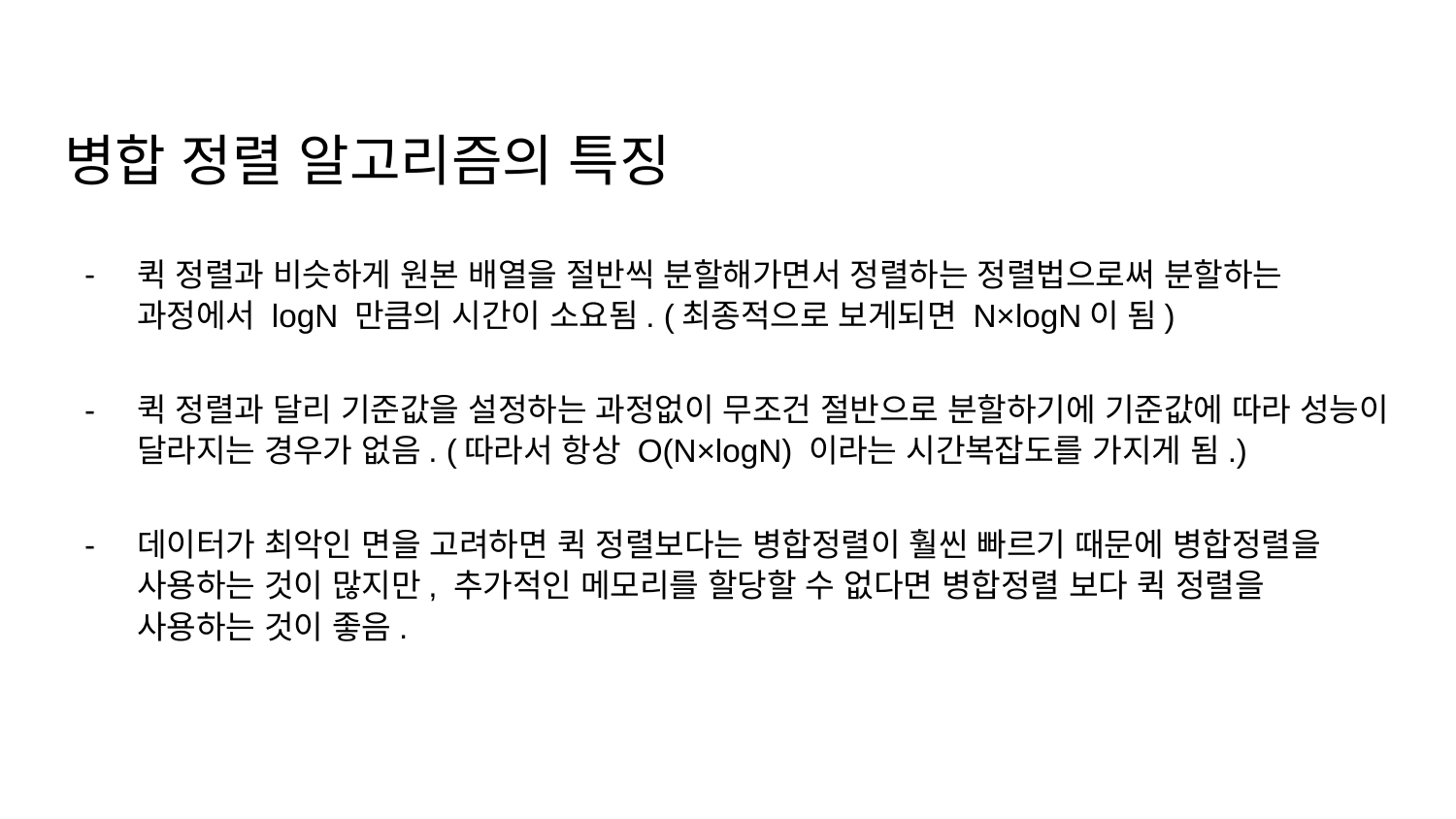

# 병합 정렬 알고리즘의 특징
퀵 정렬과 비슷하게 원본 배열을 절반씩 분할해가면서 정렬하는 정렬법으로써 분할하는 과정에서 logN 만큼의 시간이 소요됨. (최종적으로 보게되면 N×logN이 됨)

퀵 정렬과 달리 기준값을 설정하는 과정없이 무조건 절반으로 분할하기에 기준값에 따라 성능이 달라지는 경우가 없음. (따라서 항상 O(N×logN) 이라는 시간복잡도를 가지게 됨.)

데이터가 최악인 면을 고려하면 퀵 정렬보다는 병합정렬이 훨씬 빠르기 때문에 병합정렬을 사용하는 것이 많지만, 추가적인 메모리를 할당할 수 없다면 병합정렬 보다 퀵 정렬을 사용하는 것이 좋음.